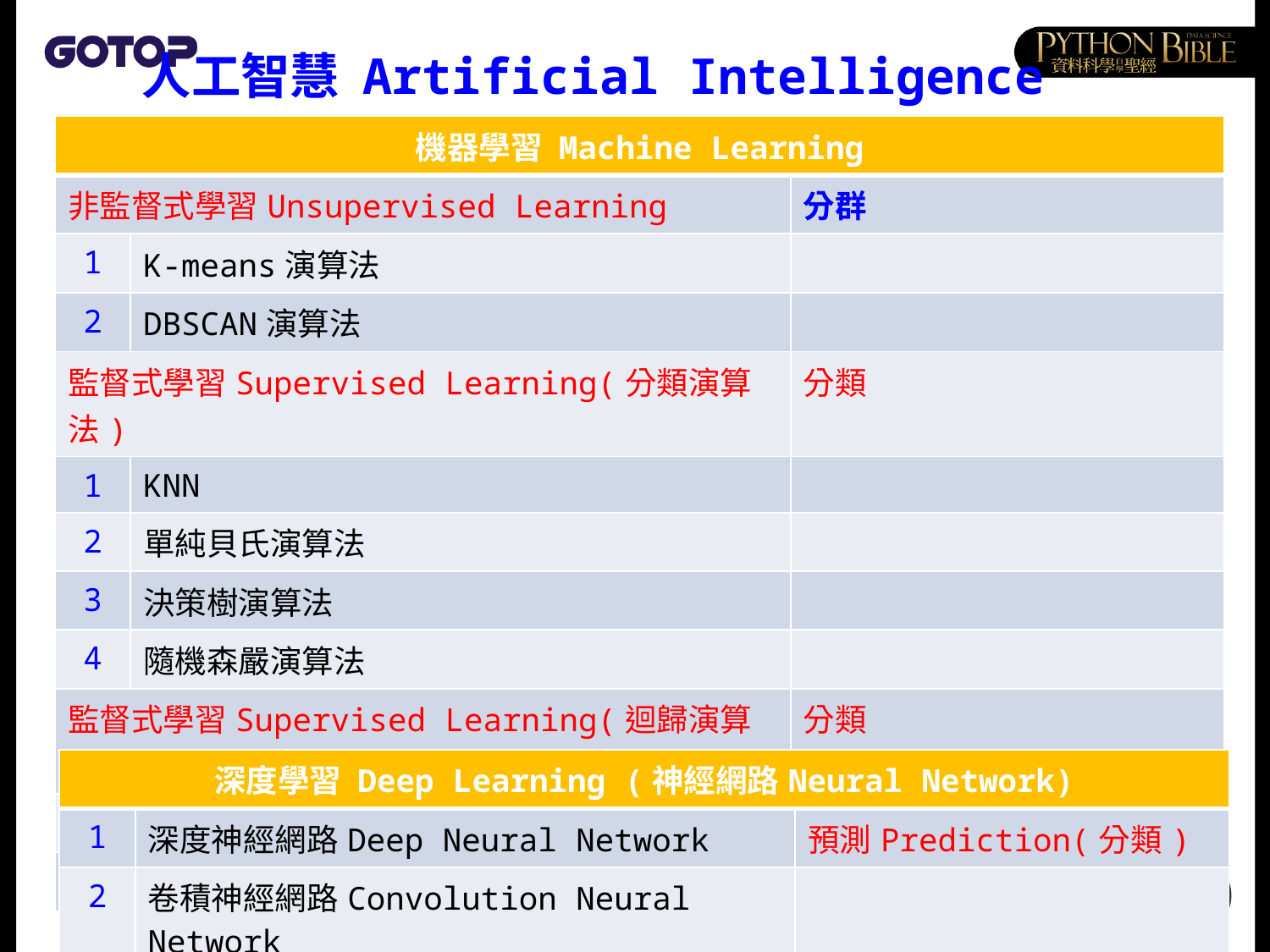

# 人工智慧 Artificial Intelligence
| 機器學習 Machine Learning |  |  |
| --- | --- | --- |
| 非監督式學習Unsupervised Learning |  | 分群 |
| 1 | K-means演算法 |  |
| 2 | DBSCAN演算法 |  |
| 監督式學習Supervised Learning(分類演算法) |  | 分類 |
| 1 | KNN |  |
| 2 | 單純貝氏演算法 |  |
| 3 | 決策樹演算法 |  |
| 4 | 隨機森嚴演算法 |  |
| 監督式學習Supervised Learning(迴歸演算法) |  | 分類 |
| 1 | 線性迴歸 | 輸出為連續數值 |
| 2 | 邏輯迴歸 | 輸出僅適用二分類 |
| 深度學習 Deep Learning (神經網路Neural Network) |  |  |
| --- | --- | --- |
| 1 | 深度神經網路Deep Neural Network | 預測Prediction(分類) |
| 2 | 卷積神經網路Convolution Neural Network |  |
| 3 | 循環神經網路Recurrent Neural Network |  |